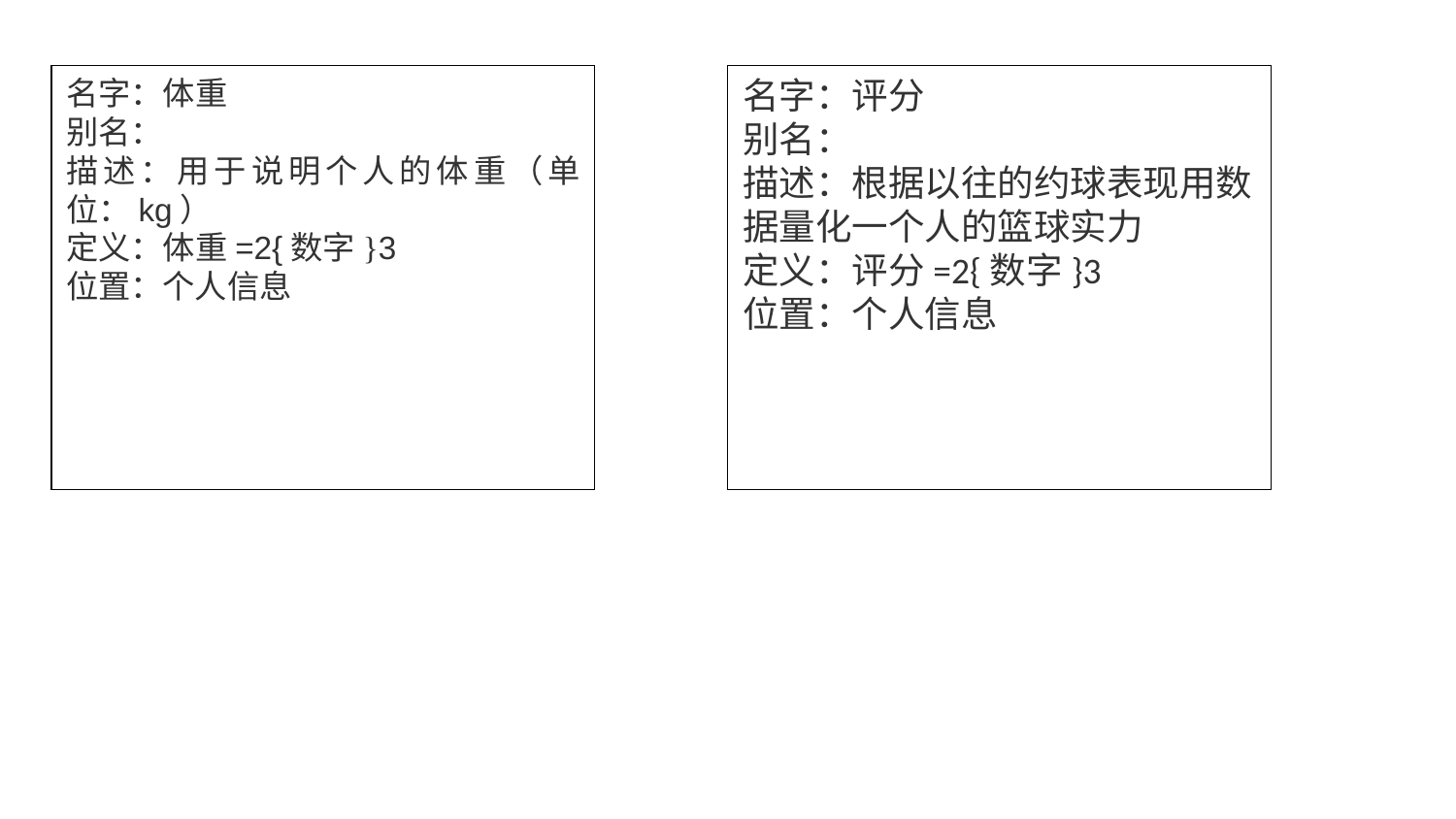

名字：体重
别名：
描述：用于说明个人的体重（单位：kg）
定义：体重=2{数字}3
位置：个人信息
名字：评分
别名：
描述：根据以往的约球表现用数据量化一个人的篮球实力
定义：评分=2{数字}3
位置：个人信息